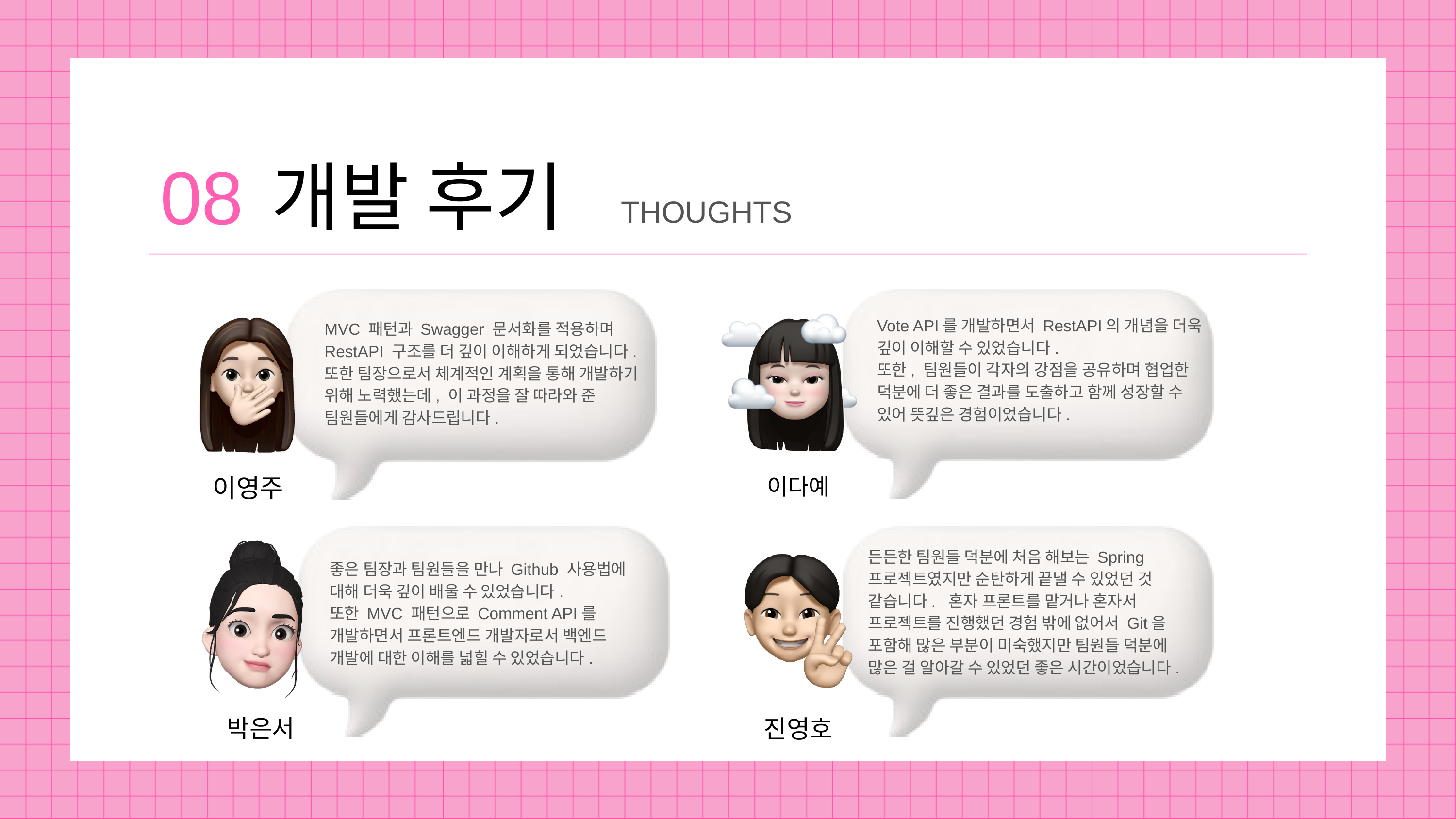

08
개발 후기
THOUGHTS

Vote API를 개발하면서 RestAPI의 개념을 더욱 깊이 이해할 수 있었습니다.
또한, 팀원들이 각자의 강점을 공유하며 협업한 덕분에 더 좋은 결과를 도출하고 함께 성장할 수 있어 뜻깊은 경험이었습니다.
MVC 패턴과 Swagger 문서화를 적용하며 RestAPI 구조를 더 깊이 이해하게 되었습니다.
또한 팀장으로서 체계적인 계획을 통해 개발하기 위해 노력했는데, 이 과정을 잘 따라와 준 팀원들에게 감사드립니다.

이영주
이다예

든든한 팀원들 덕분에 처음 해보는 Spring 프로젝트였지만 순탄하게 끝낼 수 있었던 것 같습니다.  혼자 프론트를 맡거나 혼자서 프로젝트를 진행했던 경험 밖에 없어서 Git을 포함해 많은 부분이 미숙했지만 팀원들 덕분에 많은 걸 알아갈 수 있었던 좋은 시간이었습니다.
좋은 팀장과 팀원들을 만나 Github 사용법에 대해 더욱 깊이 배울 수 있었습니다.
또한 MVC 패턴으로 Comment API를 개발하면서 프론트엔드 개발자로서 백엔드 개발에 대한 이해를 넓힐 수 있었습니다.
진영호
박은서